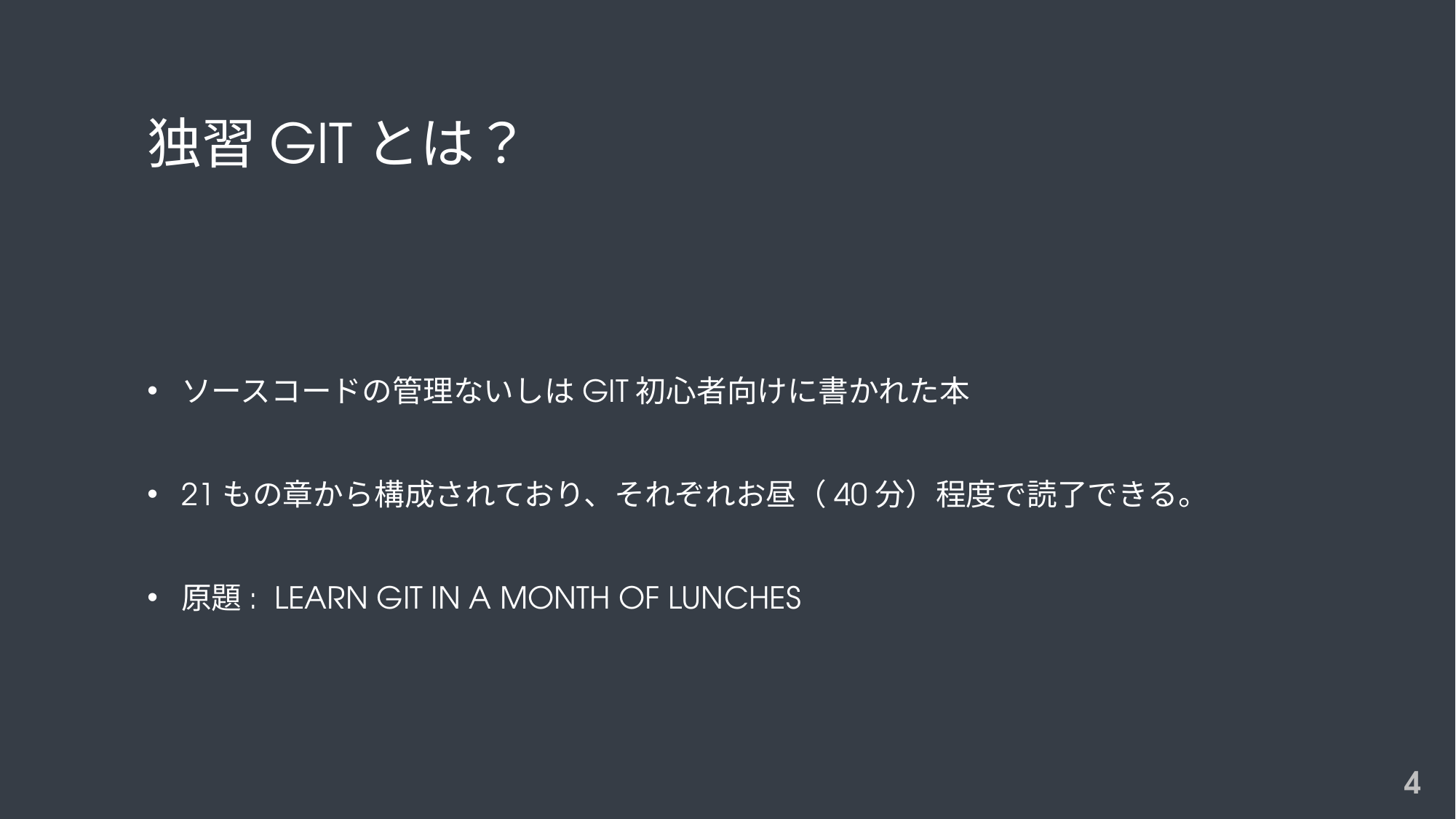

# 独習GITとは？
ソースコードの管理ないしはGIT初心者向けに書かれた本

21もの章から構成されており、それぞれお昼（40分）程度で読了できる。

原題:  LEARN GIT IN A MONTH OF LUNCHES
4